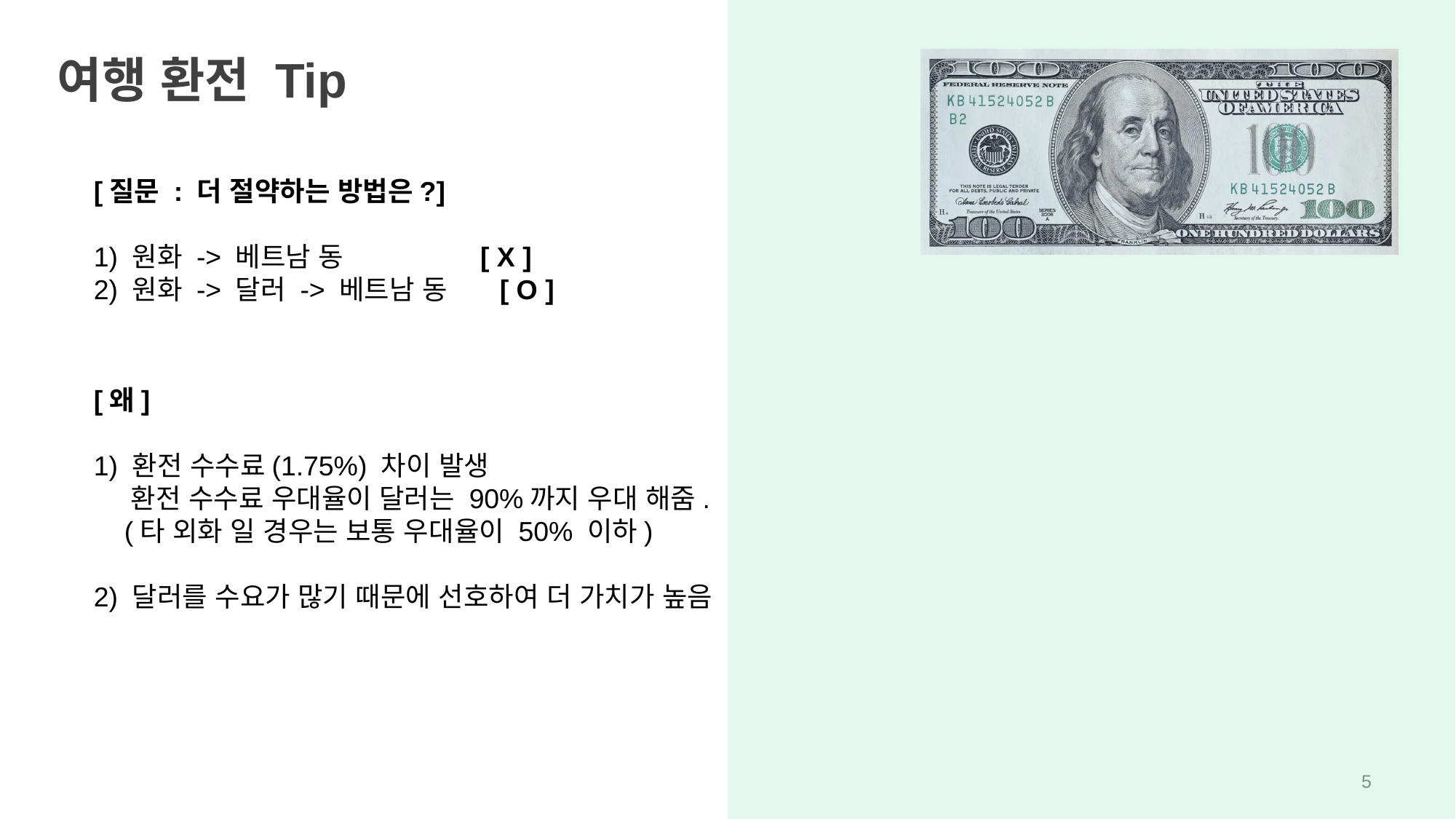

여행 환전 Tip
[질문 : 더 절약하는 방법은?]

1) 원화 -> 베트남 동                 [ X ]
2) 원화 -> 달러 -> 베트남 동      [ O ]
[왜]

1) 환전 수수료(1.75%) 차이 발생
    환전 수수료 우대율이 달러는 90%까지 우대 해줌.
    (타 외화 일 경우는 보통 우대율이 50% 이하)

2) 달러를 수요가 많기 때문에 선호하여 더 가치가 높음
5